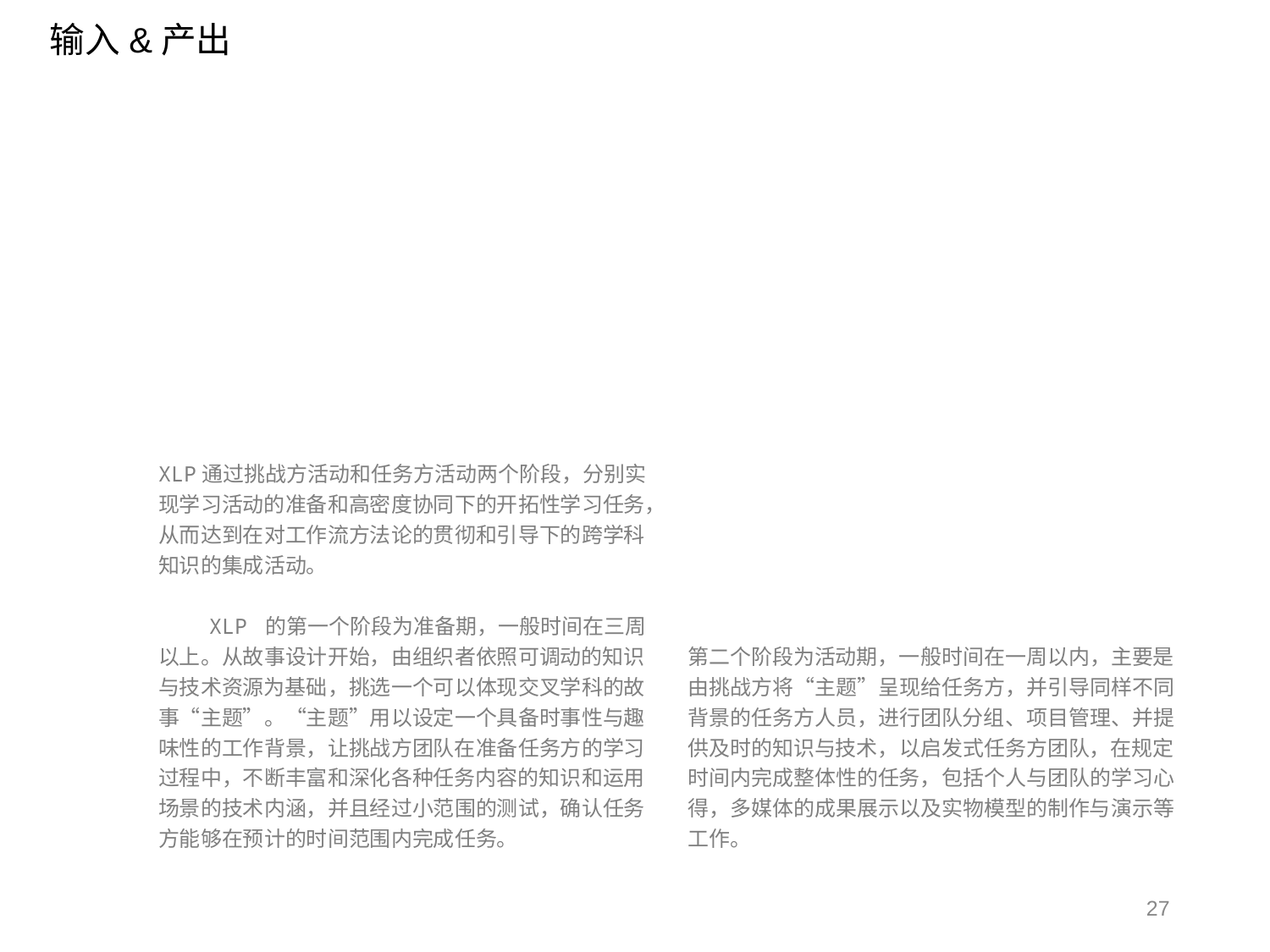

输入&产出
XLP通过挑战方活动和任务方活动两个阶段，分别实现学习活动的准备和高密度协同下的开拓性学习任务，从而达到在对工作流方法论的贯彻和引导下的跨学科知识的集成活动。

    XLP 的第一个阶段为准备期，一般时间在三周以上。从故事设计开始，由组织者依照可调动的知识与技术资源为基础，挑选一个可以体现交叉学科的故事“主题”。“主题”用以设定一个具备时事性与趣味性的工作背景，让挑战方团队在准备任务方的学习过程中，不断丰富和深化各种任务内容的知识和运用场景的技术内涵，并且经过小范围的测试，确认任务方能够在预计的时间范围内完成任务。
第二个阶段为活动期，一般时间在一周以内，主要是由挑战方将“主题”呈现给任务方，并引导同样不同背景的任务方人员，进行团队分组、项目管理、并提供及时的知识与技术，以启发式任务方团队，在规定时间内完成整体性的任务，包括个人与团队的学习心得，多媒体的成果展示以及实物模型的制作与演示等工作。
27